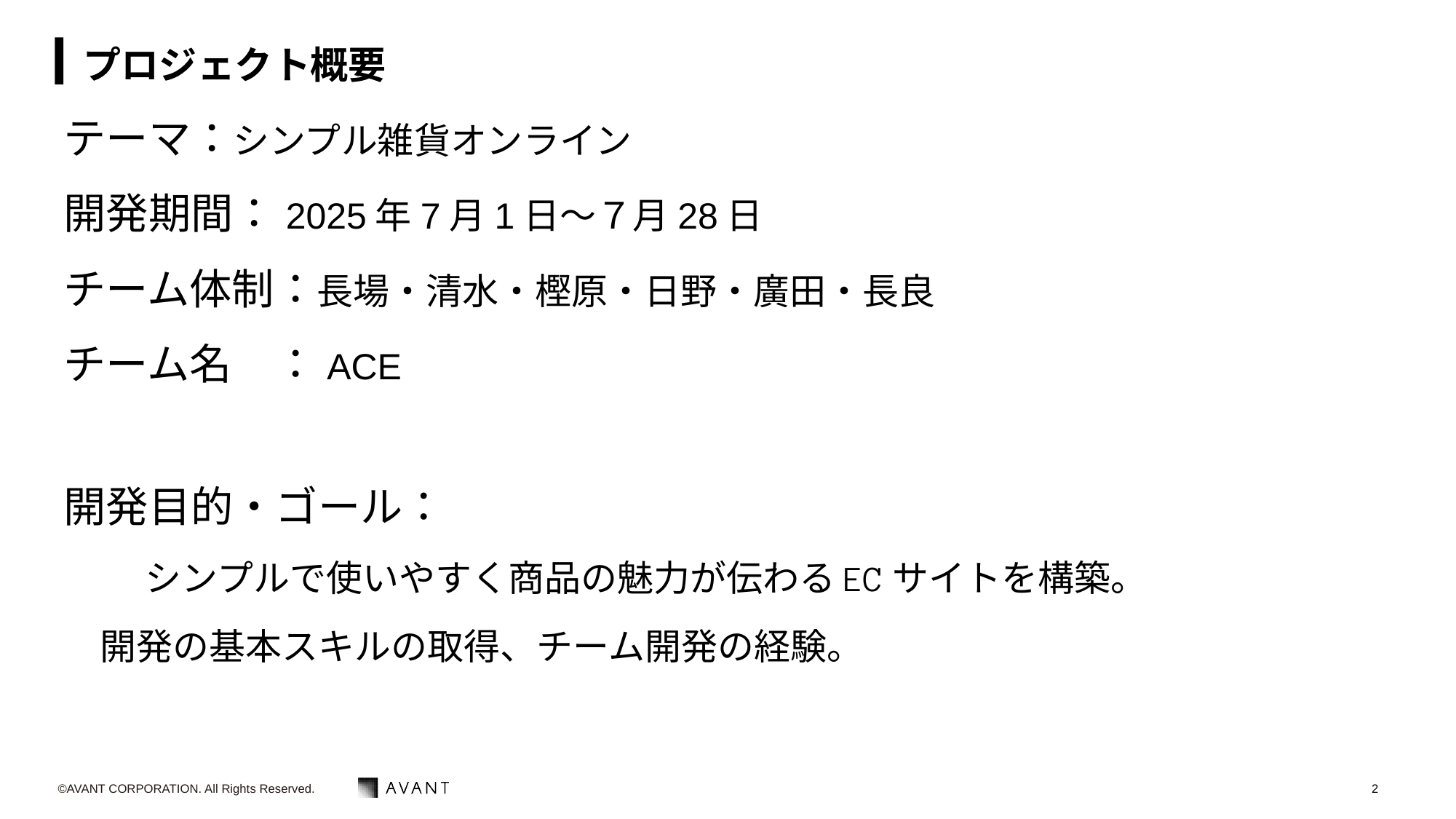

# プロジェクト概要
テーマ：シンプル雑貨オンライン
開発期間：2025年7月1日～７月28日
チーム体制：長場・清水・樫原・日野・廣田・長良
チーム名 ：ACE

開発目的・ゴール：
  シンプルで使いやすく商品の魅力が伝わるECサイトを構築。
　開発の基本スキルの取得、チーム開発の経験。